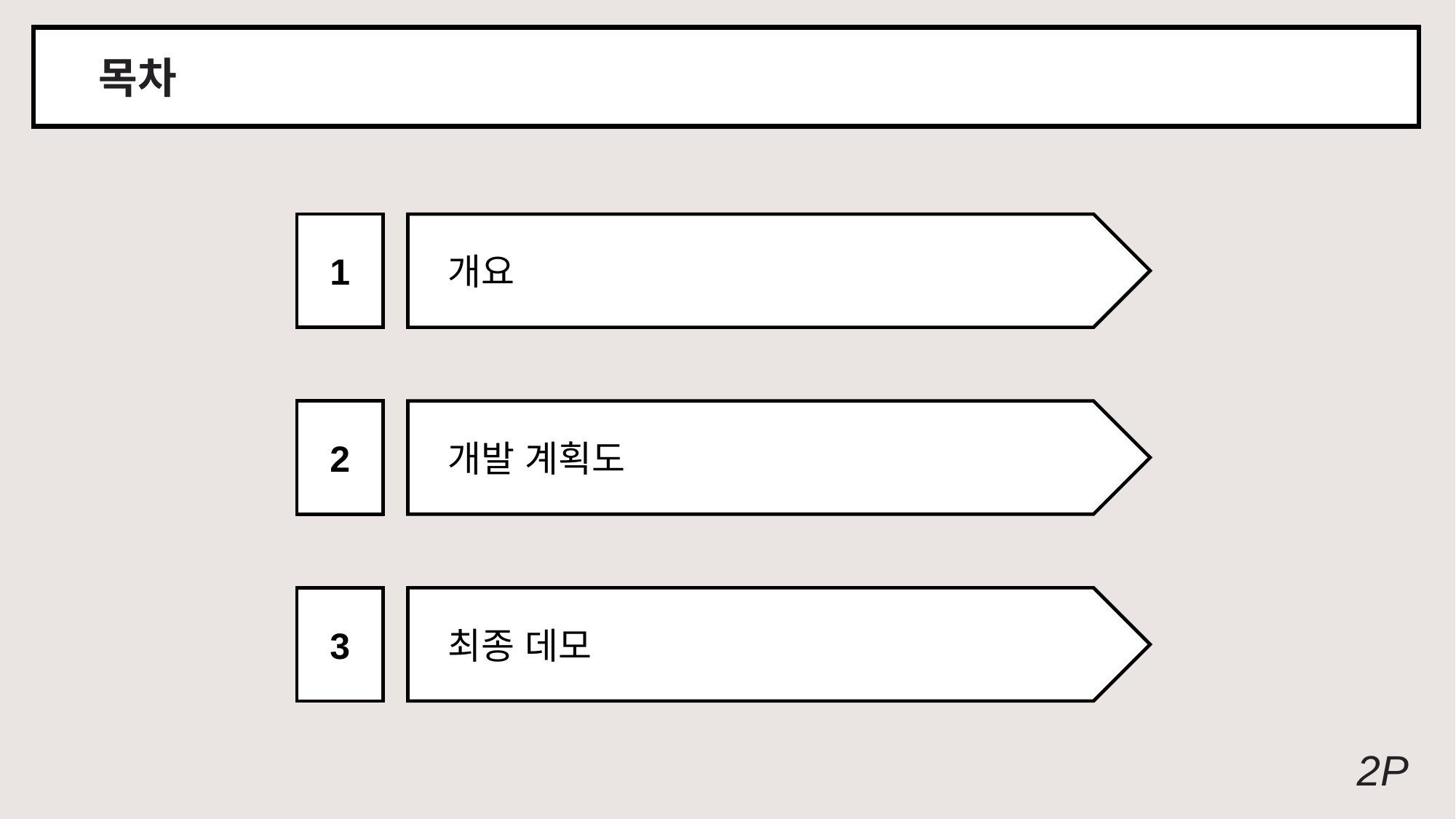

목차
1
  개요
2
  개발 계획도
3
  최종 데모
2P